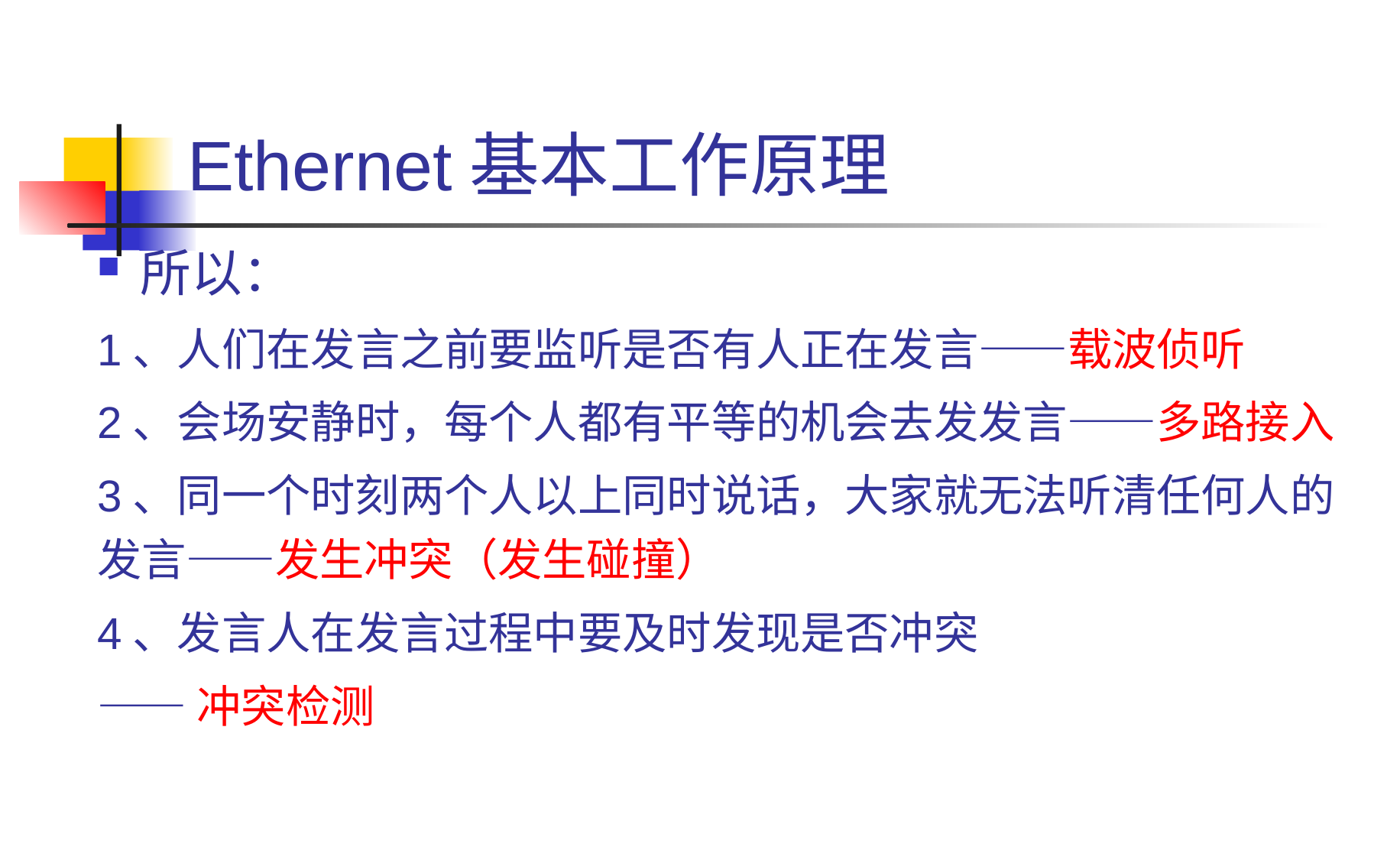

# Ethernet基本工作原理
所以：
1、人们在发言之前要监听是否有人正在发言——载波侦听
2、会场安静时，每个人都有平等的机会去发发言——多路接入
3、同一个时刻两个人以上同时说话，大家就无法听清任何人的发言——发生冲突（发生碰撞）
4、发言人在发言过程中要及时发现是否冲突
——冲突检测